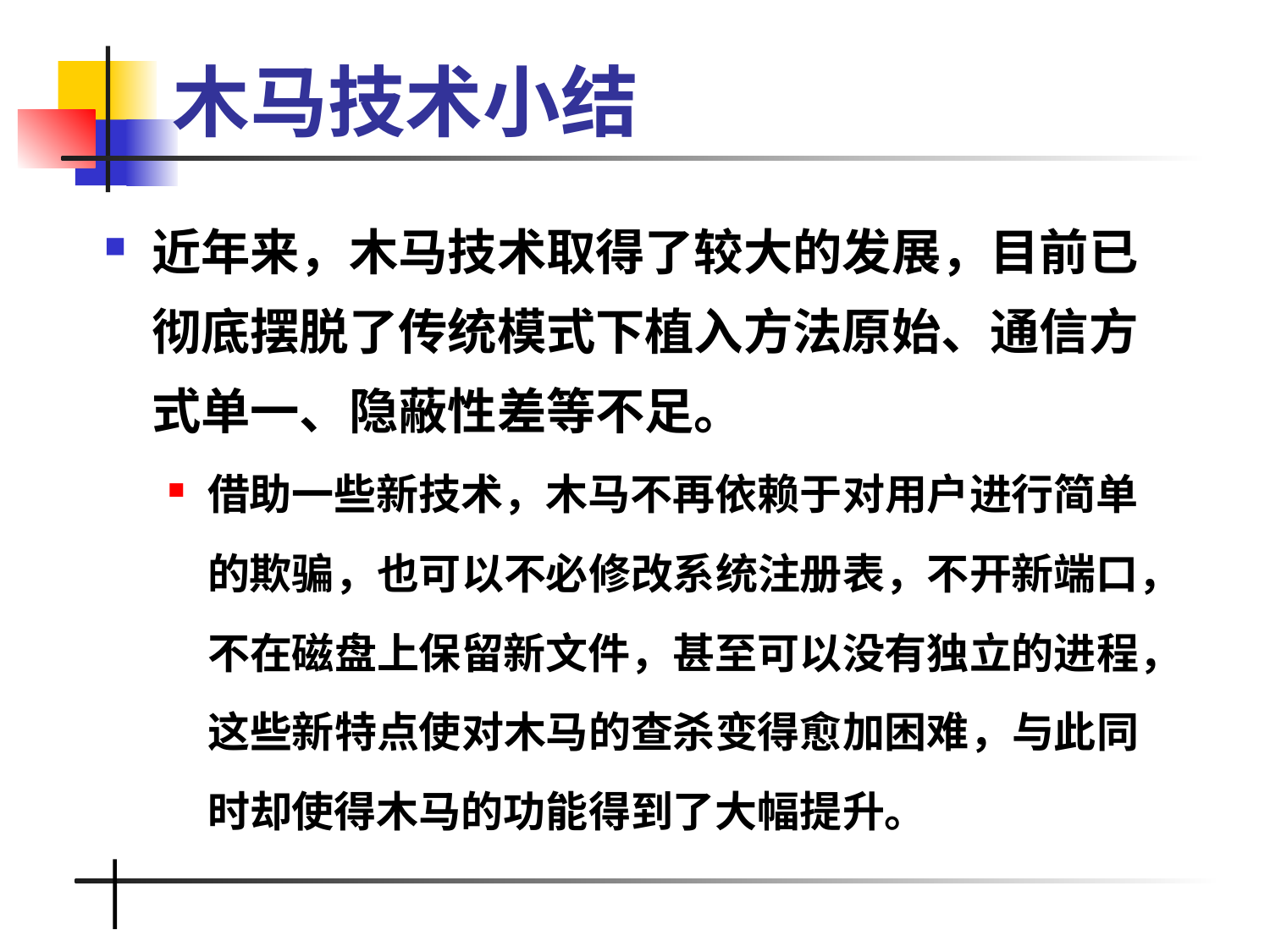

# 木马技术小结
近年来，木马技术取得了较大的发展，目前已彻底摆脱了传统模式下植入方法原始、通信方式单一、隐蔽性差等不足。
借助一些新技术，木马不再依赖于对用户进行简单的欺骗，也可以不必修改系统注册表，不开新端口，不在磁盘上保留新文件，甚至可以没有独立的进程，这些新特点使对木马的查杀变得愈加困难，与此同时却使得木马的功能得到了大幅提升。